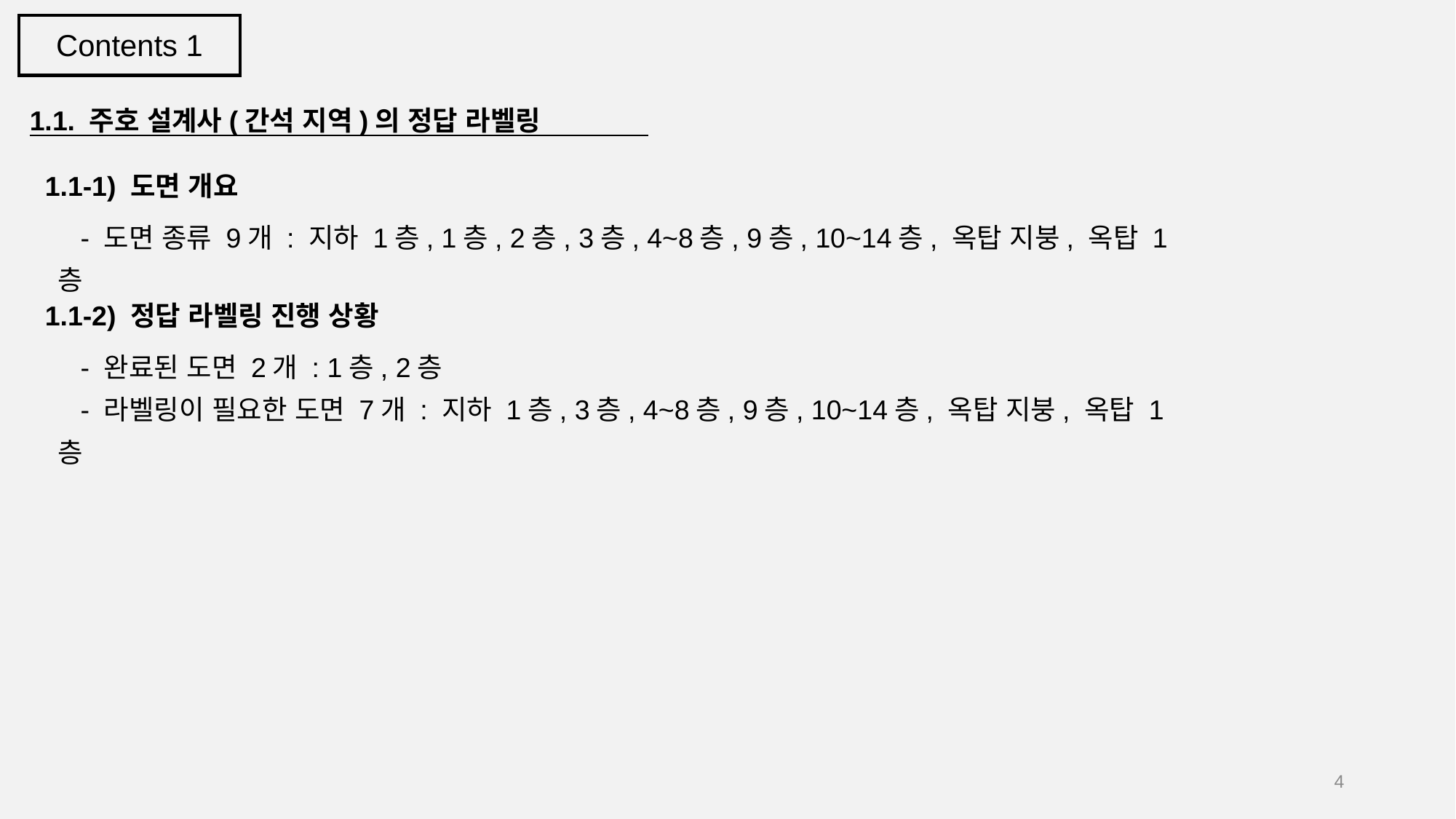

Contents 1
1.1. 주호 설계사(간석 지역)의 정답 라벨링
  1.1-1) 도면 개요
   - 도면 종류 9개 : 지하 1층, 1층, 2층, 3층, 4~8층, 9층, 10~14층, 옥탑 지붕, 옥탑 1층
  1.1-2) 정답 라벨링 진행 상황
   - 완료된 도면 2개 : 1층, 2층
   - 라벨링이 필요한 도면 7개 : 지하 1층, 3층, 4~8층, 9층, 10~14층, 옥탑 지붕, 옥탑 1층
4